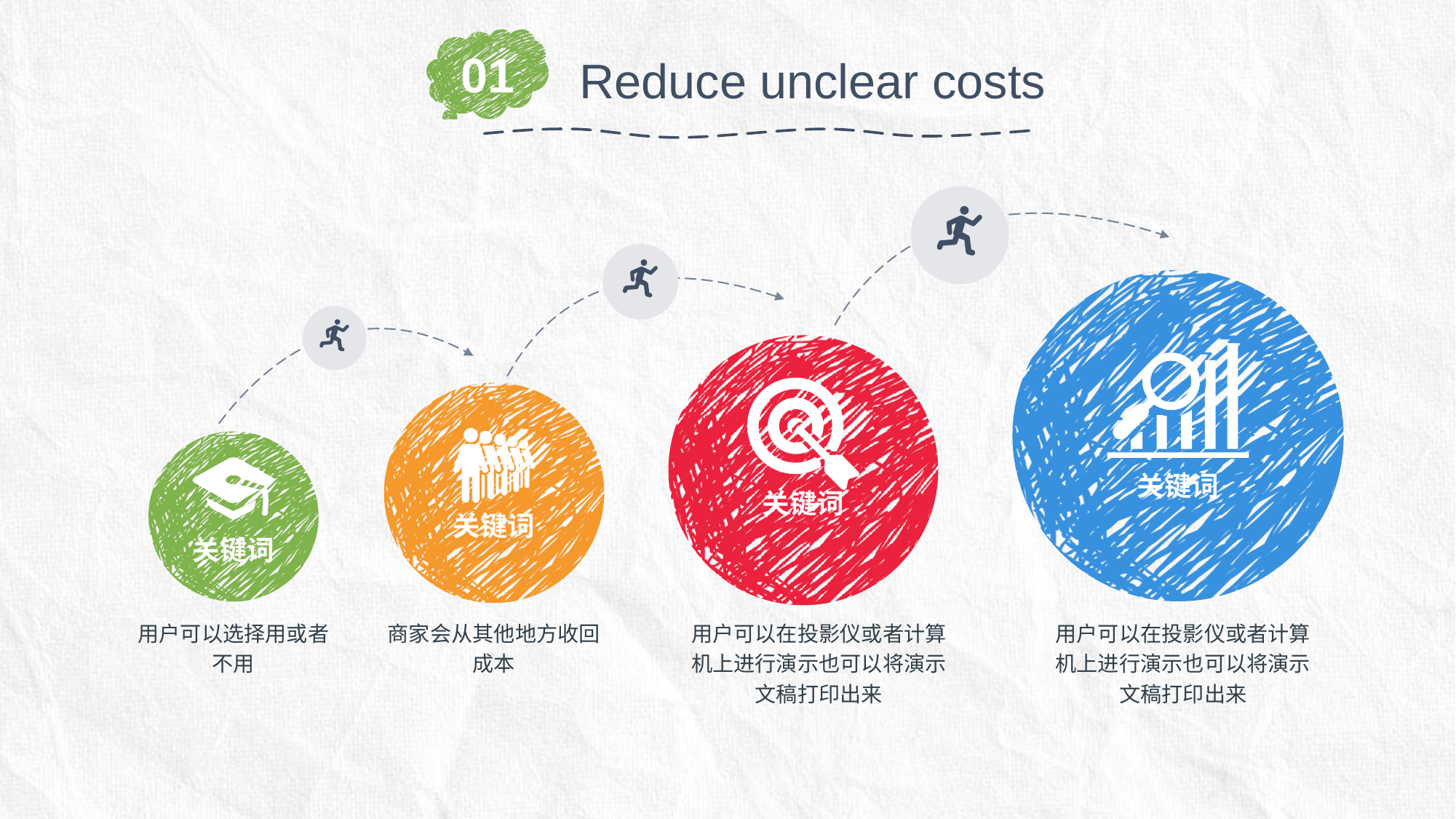

01
Reduce unclear costs

关键词

关键词

关键词

关键词

用户可以选择用或者不用
商家会从其他地方收回成本
用户可以在投影仪或者计算机上进行演示也可以将演示文稿打印出来
用户可以在投影仪或者计算机上进行演示也可以将演示文稿打印出来